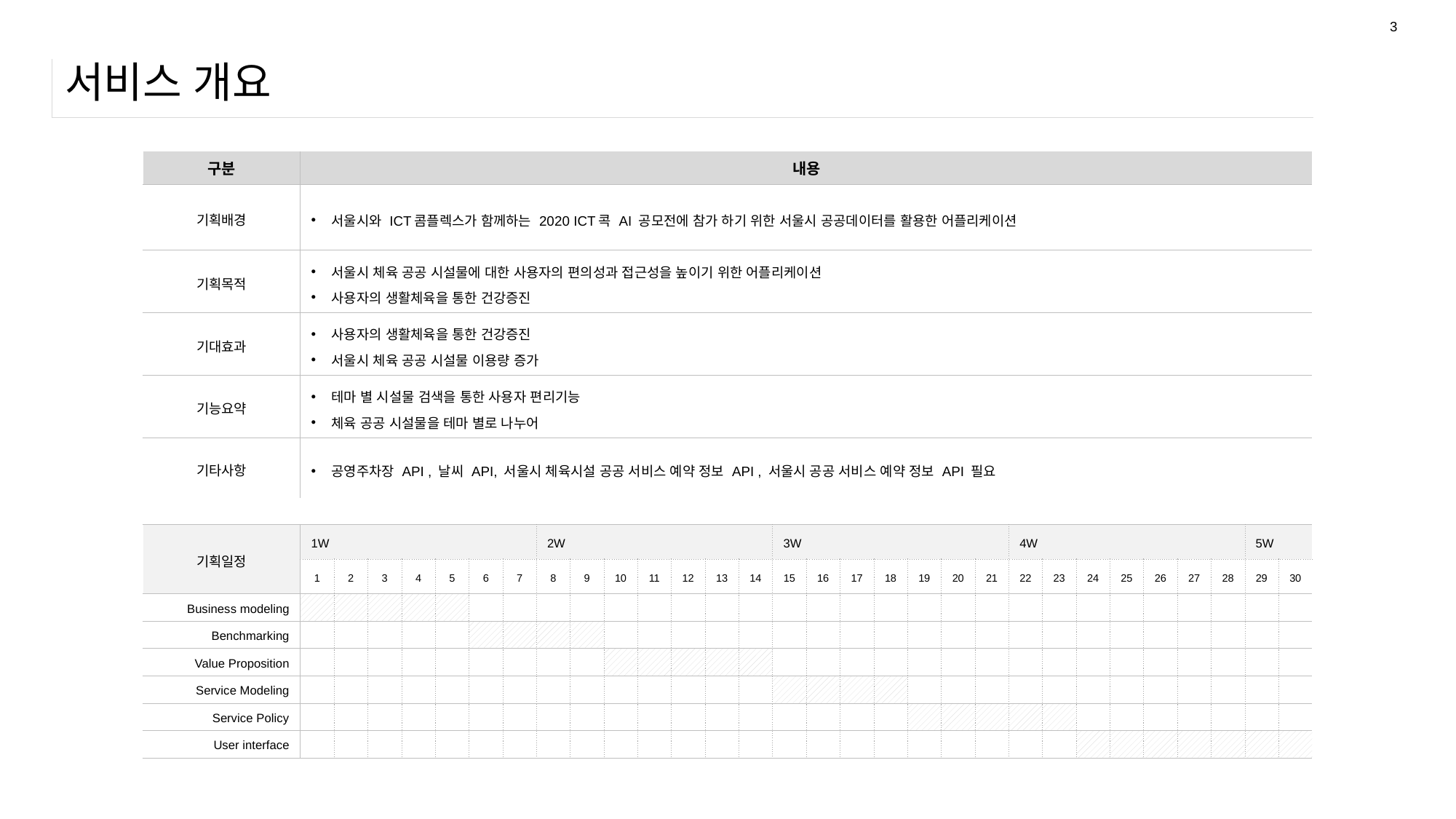

3
# 서비스 개요
| 구분 | 내용 |  |  |  |  |  |  |  |  |  |  |  |  |  |  |  |  |  |  |  |  |  |  |  |  |  |  |  |  |  |
| --- | --- | --- | --- | --- | --- | --- | --- | --- | --- | --- | --- | --- | --- | --- | --- | --- | --- | --- | --- | --- | --- | --- | --- | --- | --- | --- | --- | --- | --- | --- |
| 기획배경 | 서울시와 ICT콤플렉스가 함께하는 2020 ICT콕 AI 공모전에 참가 하기 위한 서울시 공공데이터를 활용한 어플리케이션 |  |  |  |  |  |  |  |  |  |  |  |  |  |  |  |  |  |  |  |  |  |  |  |  |  |  |  |  |  |
| 기획목적 | 서울시 체육 공공 시설물에 대한 사용자의 편의성과 접근성을 높이기 위한 어플리케이션 사용자의 생활체육을 통한 건강증진 |  |  |  |  |  |  |  |  |  |  |  |  |  |  |  |  |  |  |  |  |  |  |  |  |  |  |  |  |  |
| 기대효과 | 사용자의 생활체육을 통한 건강증진 서울시 체육 공공 시설물 이용량 증가 |  |  |  |  |  |  |  |  |  |  |  |  |  |  |  |  |  |  |  |  |  |  |  |  |  |  |  |  |  |
| 기능요약 | 테마 별 시설물 검색을 통한 사용자 편리기능 체육 공공 시설물을 테마 별로 나누어 |  |  |  |  |  |  |  |  |  |  |  |  |  |  |  |  |  |  |  |  |  |  |  |  |  |  |  |  |  |
| 기타사항 | 공영주차장 API , 날씨 API, 서울시 체육시설 공공 서비스 예약 정보 API , 서울시 공공 서비스 예약 정보 API 필요 |  |  |  |  |  |  |  |  |  |  |  |  |  |  |  |  |  |  |  |  |  |  |  |  |  |  |  |  |  |
|  |  |  |  |  |  |  |  |  |  |  |  |  |  |  |  |  |  |  |  |  |  |  |  |  |  |  |  |  |  |  |
| 기획일정 | 1W |  |  |  |  |  |  | 2W |  |  |  |  |  |  | 3W |  |  |  |  |  |  | 4W |  |  |  |  |  |  | 5W |  |
|  | 1 | 2 | 3 | 4 | 5 | 6 | 7 | 8 | 9 | 10 | 11 | 12 | 13 | 14 | 15 | 16 | 17 | 18 | 19 | 20 | 21 | 22 | 23 | 24 | 25 | 26 | 27 | 28 | 29 | 30 |
| Business modeling |  |  |  |  |  |  |  |  |  |  |  |  |  |  |  |  |  |  |  |  |  |  |  |  |  |  |  |  |  |  |
| Benchmarking |  |  |  |  |  |  |  |  |  |  |  |  |  |  |  |  |  |  |  |  |  |  |  |  |  |  |  |  |  |  |
| Value Proposition |  |  |  |  |  |  |  |  |  |  |  |  |  |  |  |  |  |  |  |  |  |  |  |  |  |  |  |  |  |  |
| Service Modeling |  |  |  |  |  |  |  |  |  |  |  |  |  |  |  |  |  |  |  |  |  |  |  |  |  |  |  |  |  |  |
| Service Policy |  |  |  |  |  |  |  |  |  |  |  |  |  |  |  |  |  |  |  |  |  |  |  |  |  |  |  |  |  |  |
| User interface |  |  |  |  |  |  |  |  |  |  |  |  |  |  |  |  |  |  |  |  |  |  |  |  |  |  |  |  |  |  |